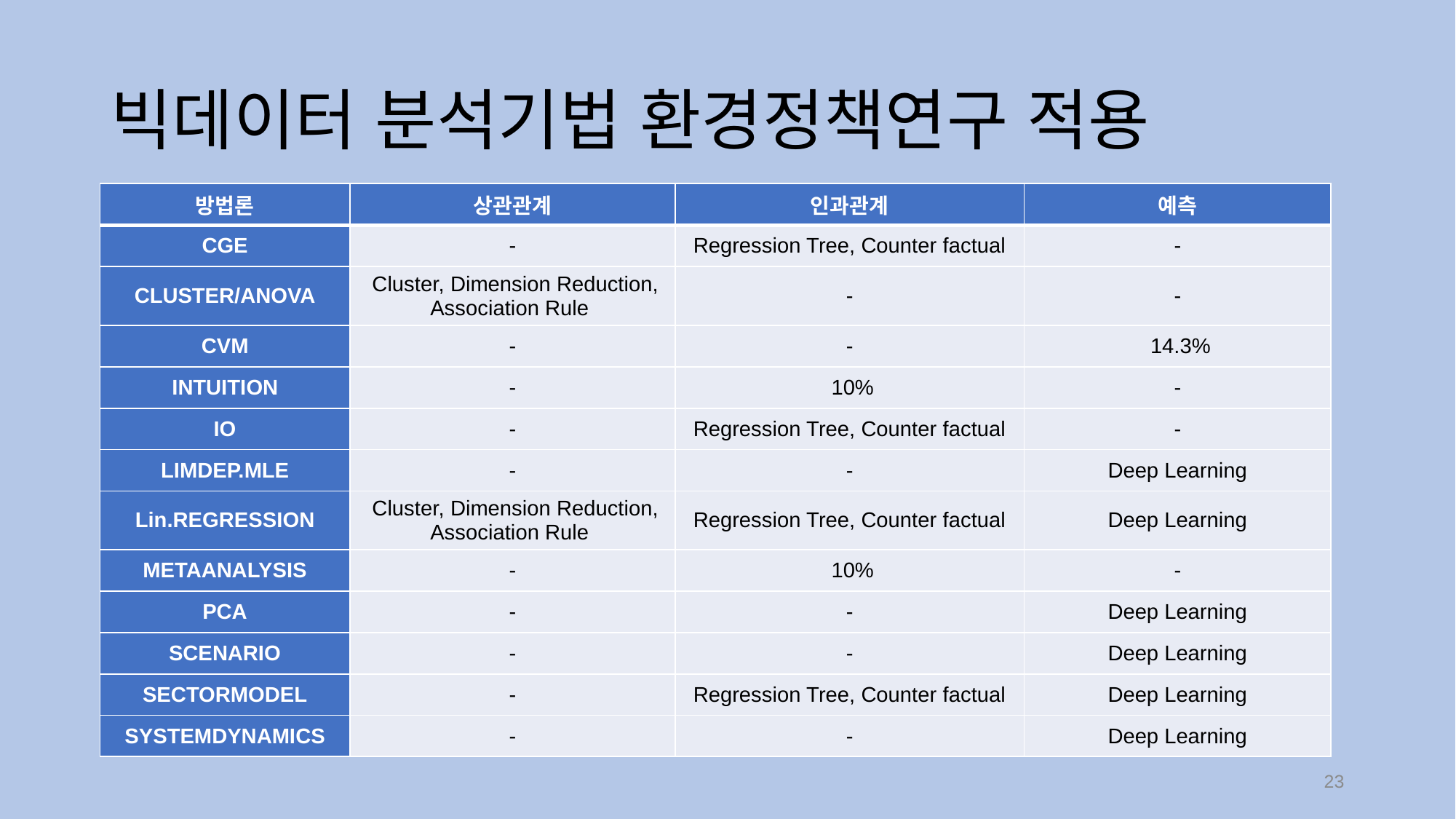

# 빅데이터 분석기법 환경정책연구 적용
| 방법론 | 상관관계 | 인과관계 | 예측 |
| --- | --- | --- | --- |
| CGE | - | Regression Tree, Counter factual | - |
| CLUSTER/ANOVA | Cluster, Dimension Reduction, Association Rule | - | - |
| CVM | - | - | 14.3% |
| INTUITION | - | 10% | - |
| IO | - | Regression Tree, Counter factual | - |
| LIMDEP.MLE | - | - | Deep Learning |
| Lin.REGRESSION | Cluster, Dimension Reduction, Association Rule | Regression Tree, Counter factual | Deep Learning |
| METAANALYSIS | - | 10% | - |
| PCA | - | - | Deep Learning |
| SCENARIO | - | - | Deep Learning |
| SECTORMODEL | - | Regression Tree, Counter factual | Deep Learning |
| SYSTEMDYNAMICS | - | - | Deep Learning |
23